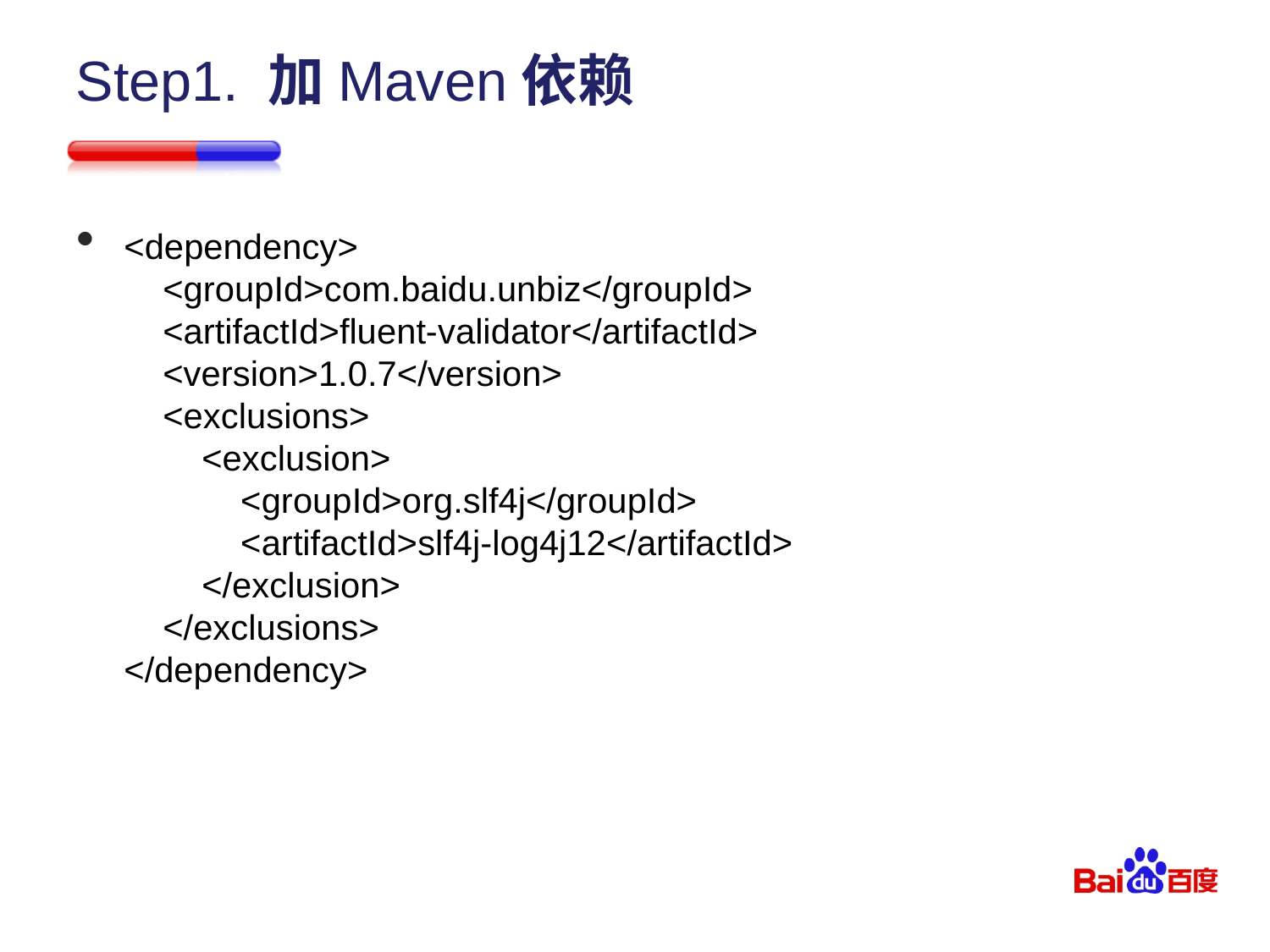

# Step1. 加Maven依赖
<dependency>
    <groupId>com.baidu.unbiz</groupId>
    <artifactId>fluent-validator</artifactId>
    <version>1.0.7</version>
    <exclusions>
        <exclusion>
            <groupId>org.slf4j</groupId>
            <artifactId>slf4j-log4j12</artifactId>
        </exclusion>
    </exclusions>
</dependency>